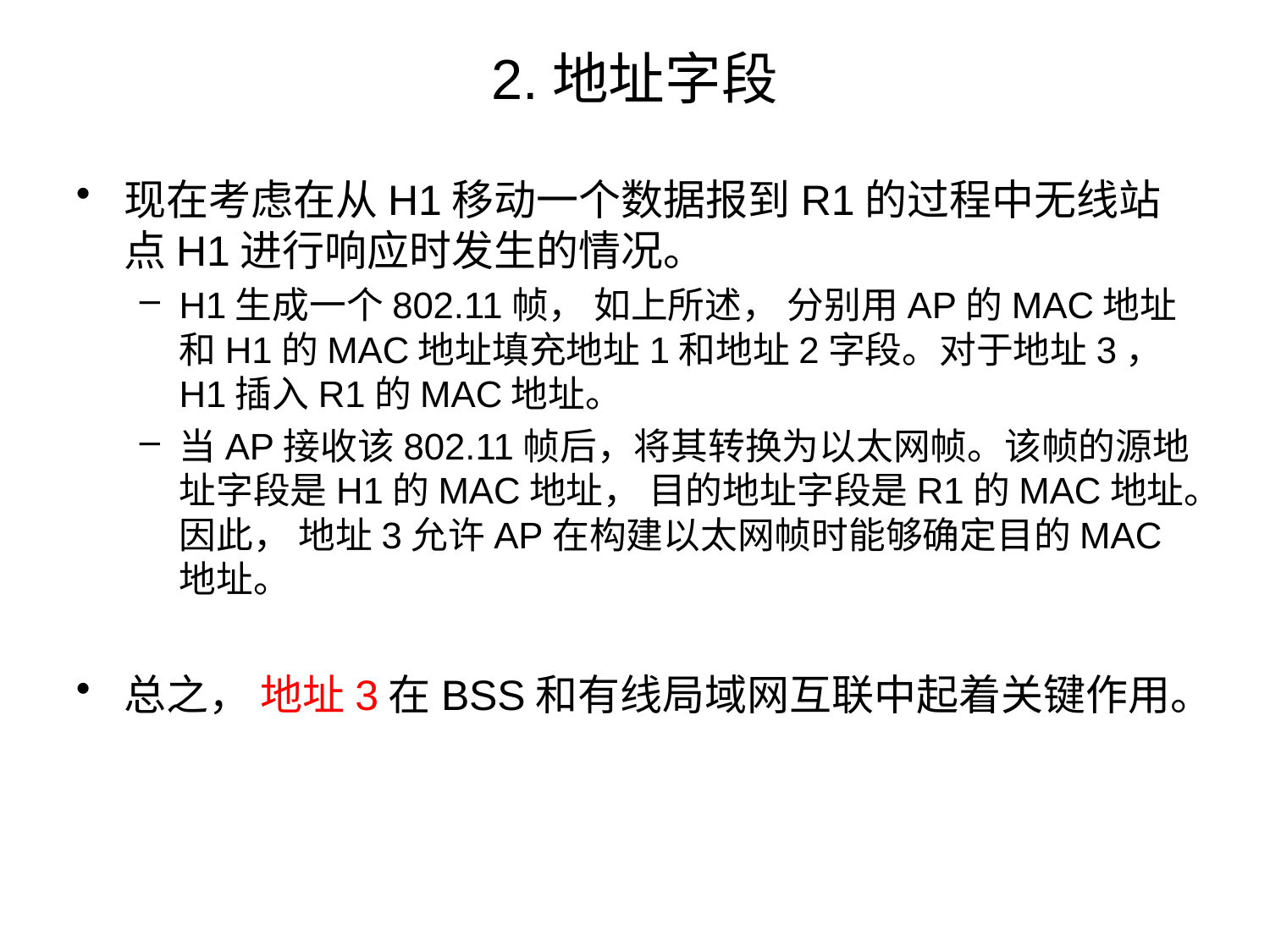

# 2.地址字段
现在考虑在从H1移动一个数据报到R1的过程中无线站点H1进行响应时发生的情况。
H1生成一个802.11帧， 如上所述， 分别用AP的MAC地址和H1的MAC地址填充地址1和地址2字段。对于地址3， H1插入R1的MAC地址。
当AP接收该802.11帧后，将其转换为以太网帧。该帧的源地址字段是H1的MAC地址， 目的地址字段是R1的MAC地址。因此， 地址3允许AP在构建以太网帧时能够确定目的MAC地址。

总之， 地址3在BSS和有线局域网互联中起着关键作用。